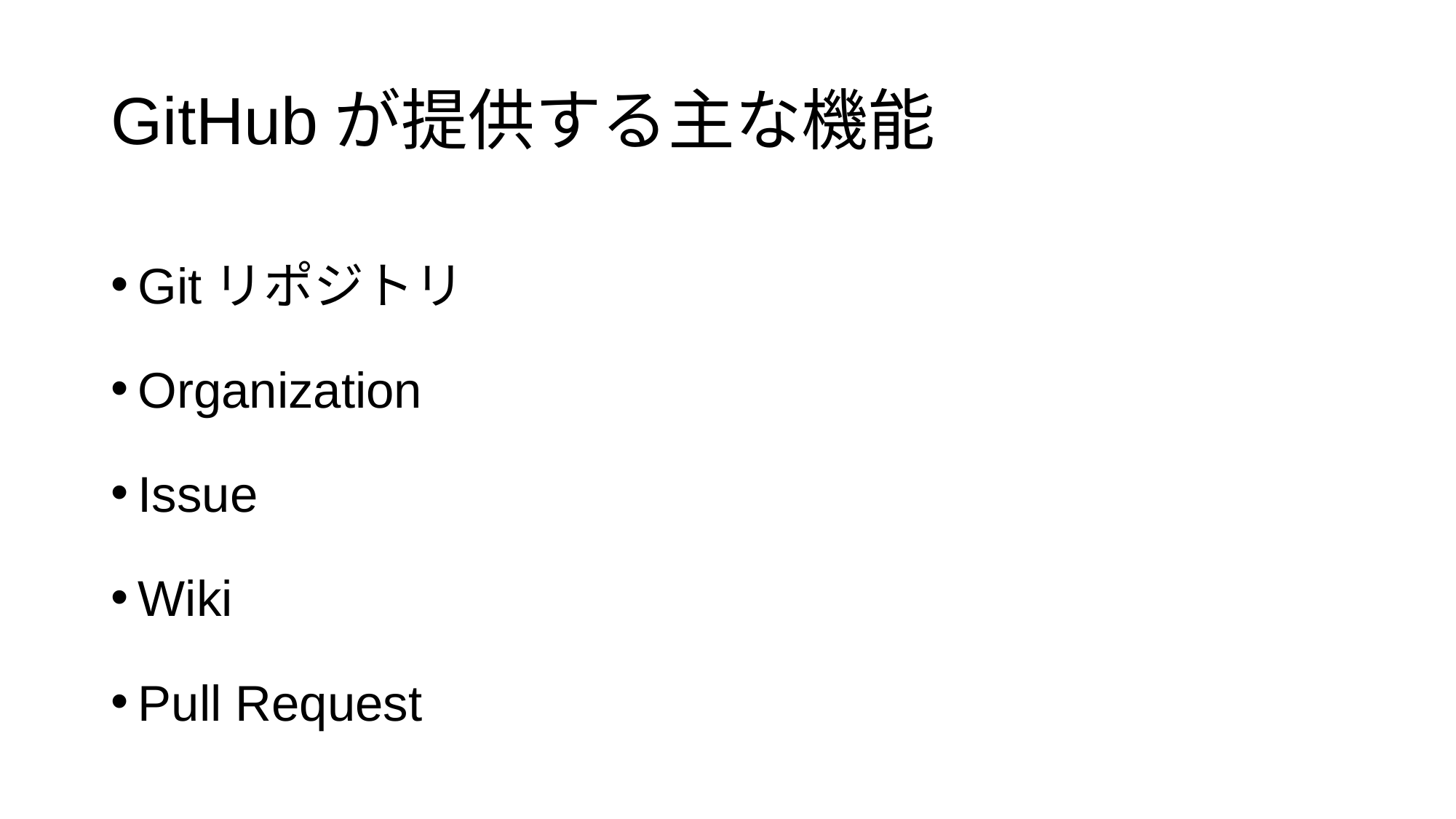

# GitHubが提供する主な機能
Gitリポジトリ
Organization
Issue
Wiki
Pull Request